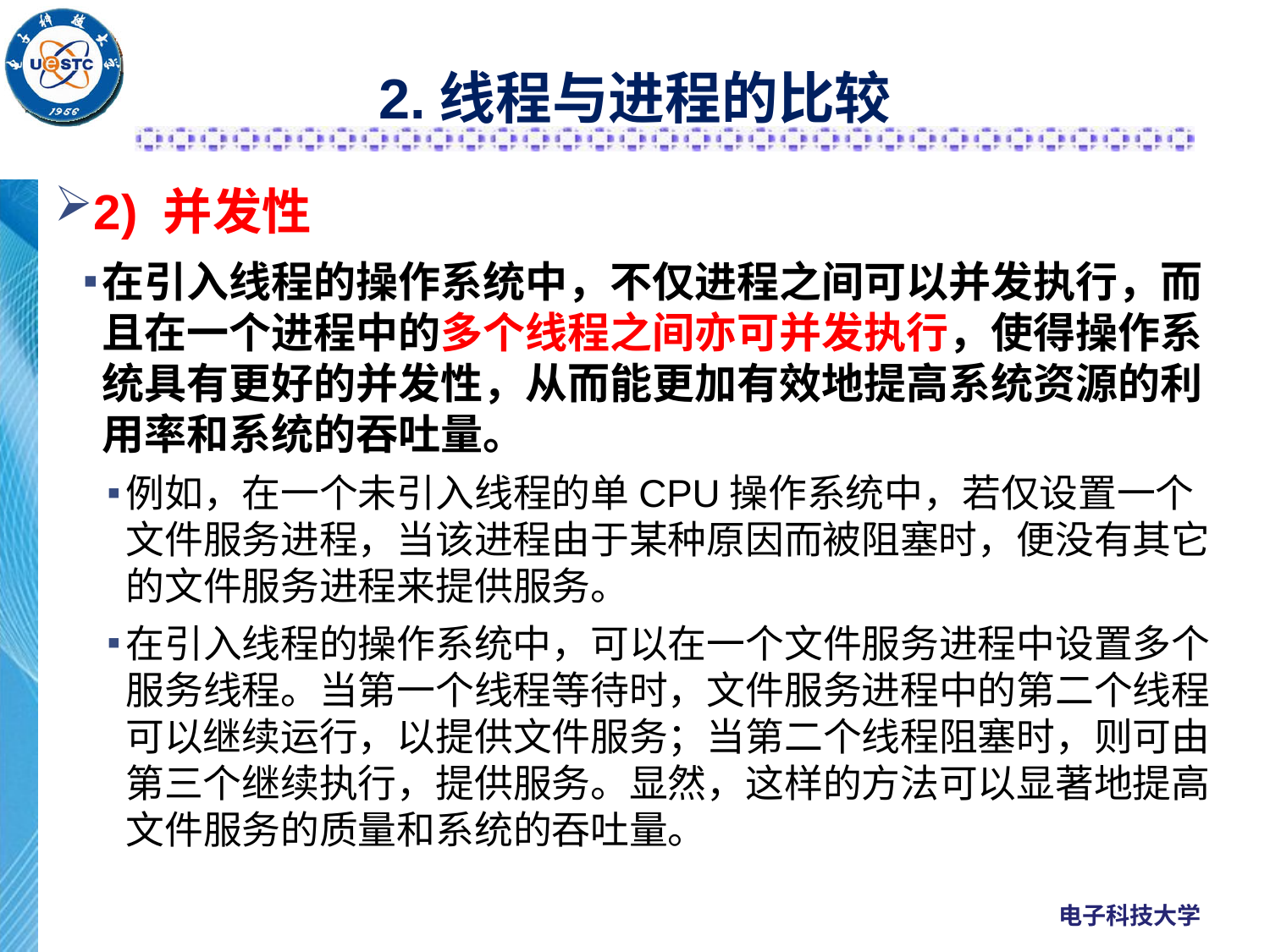

# 2.线程与进程的比较
2) 并发性
在引入线程的操作系统中，不仅进程之间可以并发执行，而且在一个进程中的多个线程之间亦可并发执行，使得操作系统具有更好的并发性，从而能更加有效地提高系统资源的利用率和系统的吞吐量。
例如，在一个未引入线程的单CPU操作系统中，若仅设置一个文件服务进程，当该进程由于某种原因而被阻塞时，便没有其它的文件服务进程来提供服务。
在引入线程的操作系统中，可以在一个文件服务进程中设置多个服务线程。当第一个线程等待时，文件服务进程中的第二个线程可以继续运行，以提供文件服务；当第二个线程阻塞时，则可由第三个继续执行，提供服务。显然，这样的方法可以显著地提高文件服务的质量和系统的吞吐量。